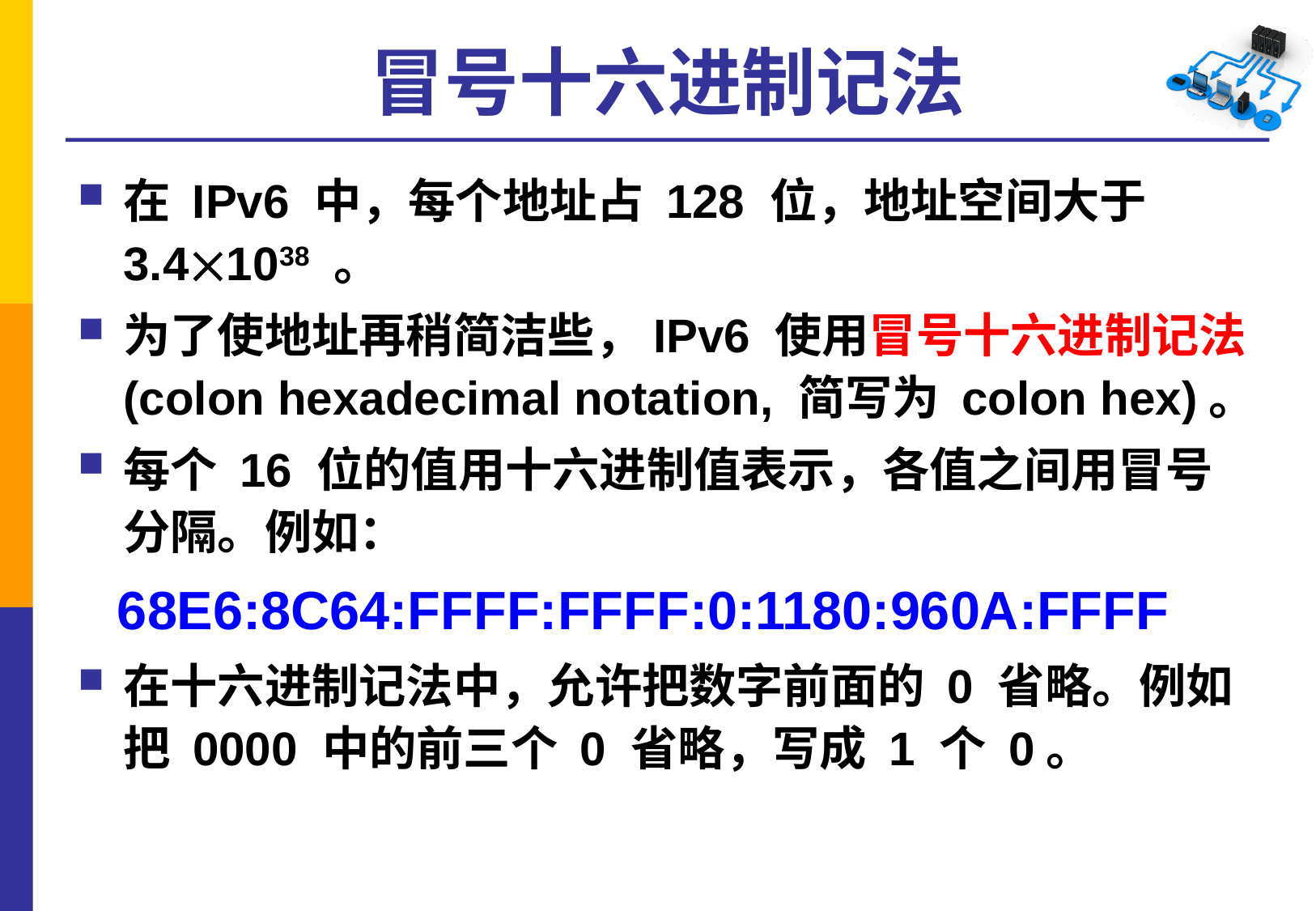

# 冒号十六进制记法
在 IPv6 中，每个地址占 128 位，地址空间大于 3.4×1038 。
为了使地址再稍简洁些，IPv6 使用冒号十六进制记法(colon hexadecimal notation, 简写为 colon hex)。
每个 16 位的值用十六进制值表示，各值之间用冒号分隔。例如：
   68E6:8C64:FFFF:FFFF:0:1180:960A:FFFF
在十六进制记法中，允许把数字前面的 0 省略。例如把 0000 中的前三个 0 省略，写成 1 个 0。